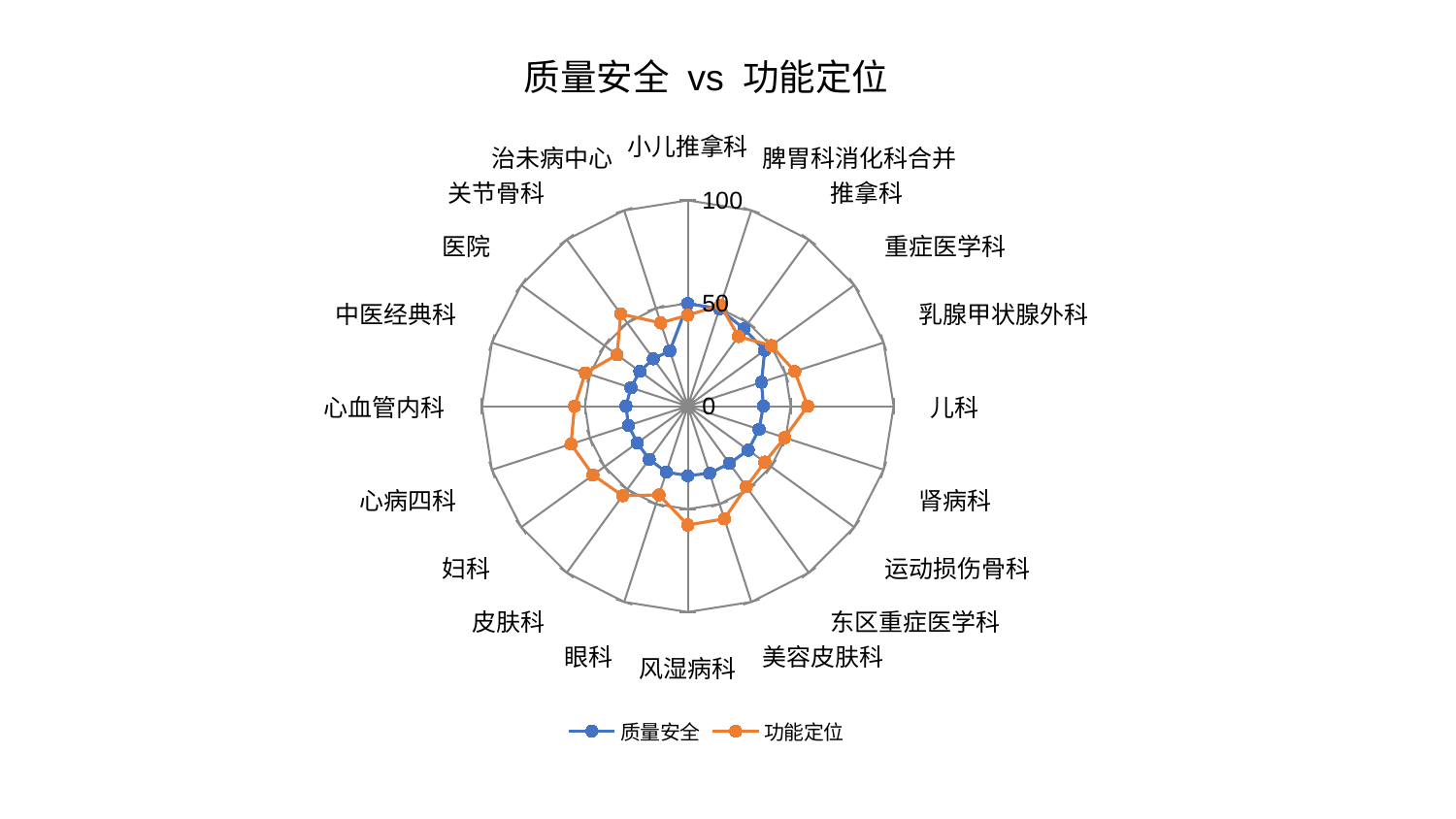

### Chart: 质量安全 vs 功能定位

| Category | 质量安全 | 功能定位 |
|---|---|---|
| 小儿推拿科 | 49.85620822756752 | 44.21652518557792 |
| 脾胃科消化科合并 | 49.698721659665964 | 51.64458034781857 |
| 推拿科 | 46.50096673202394 | 41.87507679564064 |
| 重症医学科 | 46.209319859257384 | 50.12642560349557 |
| 乳腺甲状腺外科 | 37.67388733089098 | 54.68885953908657 |
| 儿科 | 36.74028025955931 | 58.226100308782655 |
| 肾病科 | 36.43638719399997 | 49.49480830843994 |
| 运动损伤骨科 | 36.31310987646478 | 46.26887469878805 |
| 东区重症医学科 | 34.4195061874512 | 48.422168658062596 |
| 美容皮肤科 | 34.30440827258683 | 57.564079853706225 |
| 风湿病科 | 33.79498620160081 | 57.715045181081756 |
| 眼科 | 33.66563062133146 | 45.313760738087566 |
| 皮肤科 | 31.919638483409 | 53.785611904136495 |
| 妇科 | 30.327999338809356 | 56.89857286600192 |
| 心病四科 | 30.295325893669524 | 59.643114365880976 |
| 心血管内科 | 30.01450745571355 | 54.996953859215985 |
| 中医经典科 | 29.03586745400068 | 52.317319671727766 |
| 医院 | 28.773056141174816 | 42.44821942624796 |
| 关节骨科 | 28.44173293576581 | 55.37781853504014 |
| 治未病中心 | 28.272336121830488 | 42.55887278635094 |
6